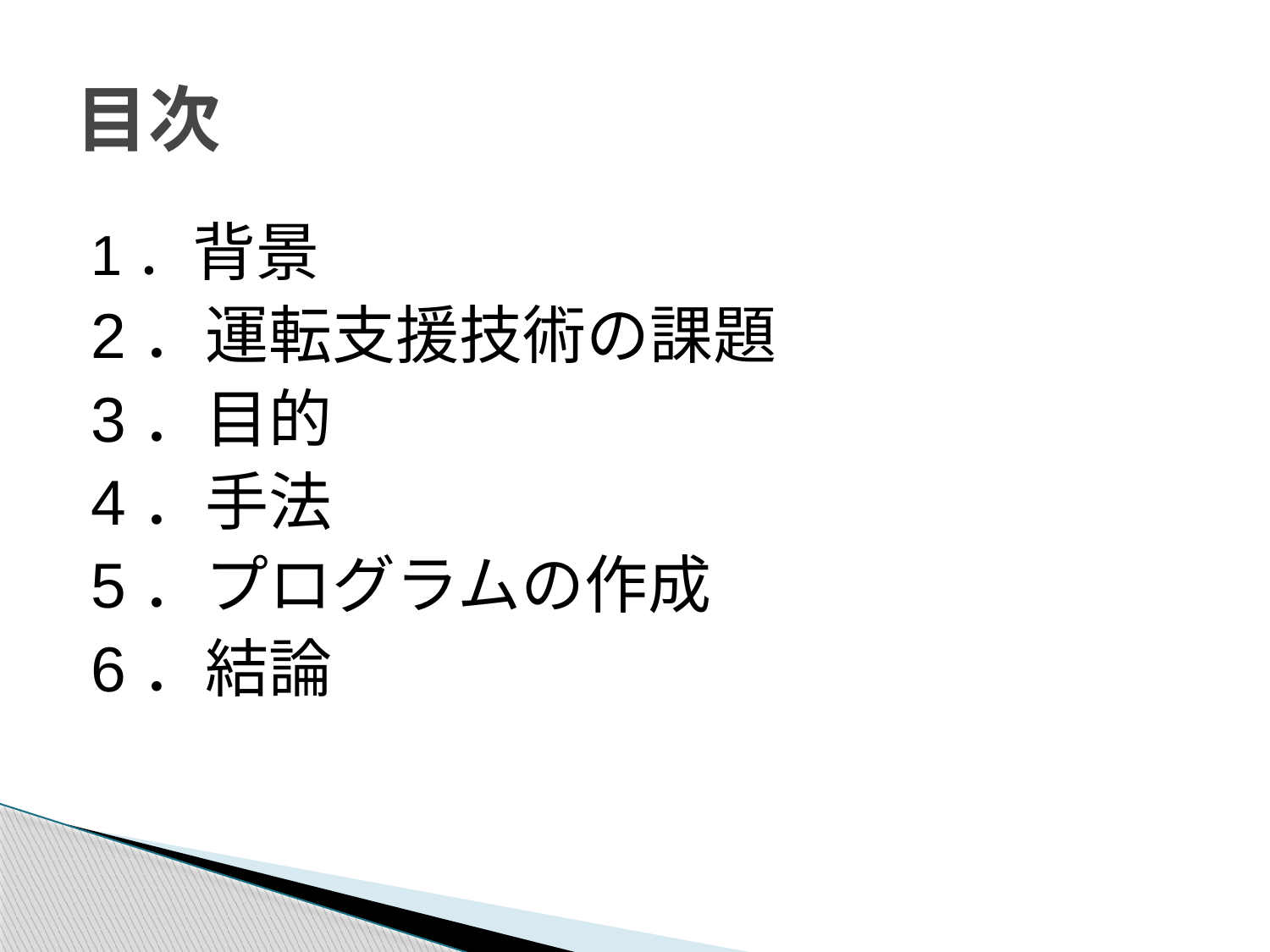

# 目次
1．背景
2．運転支援技術の課題
3．目的
4．手法
5．プログラムの作成
6．結論